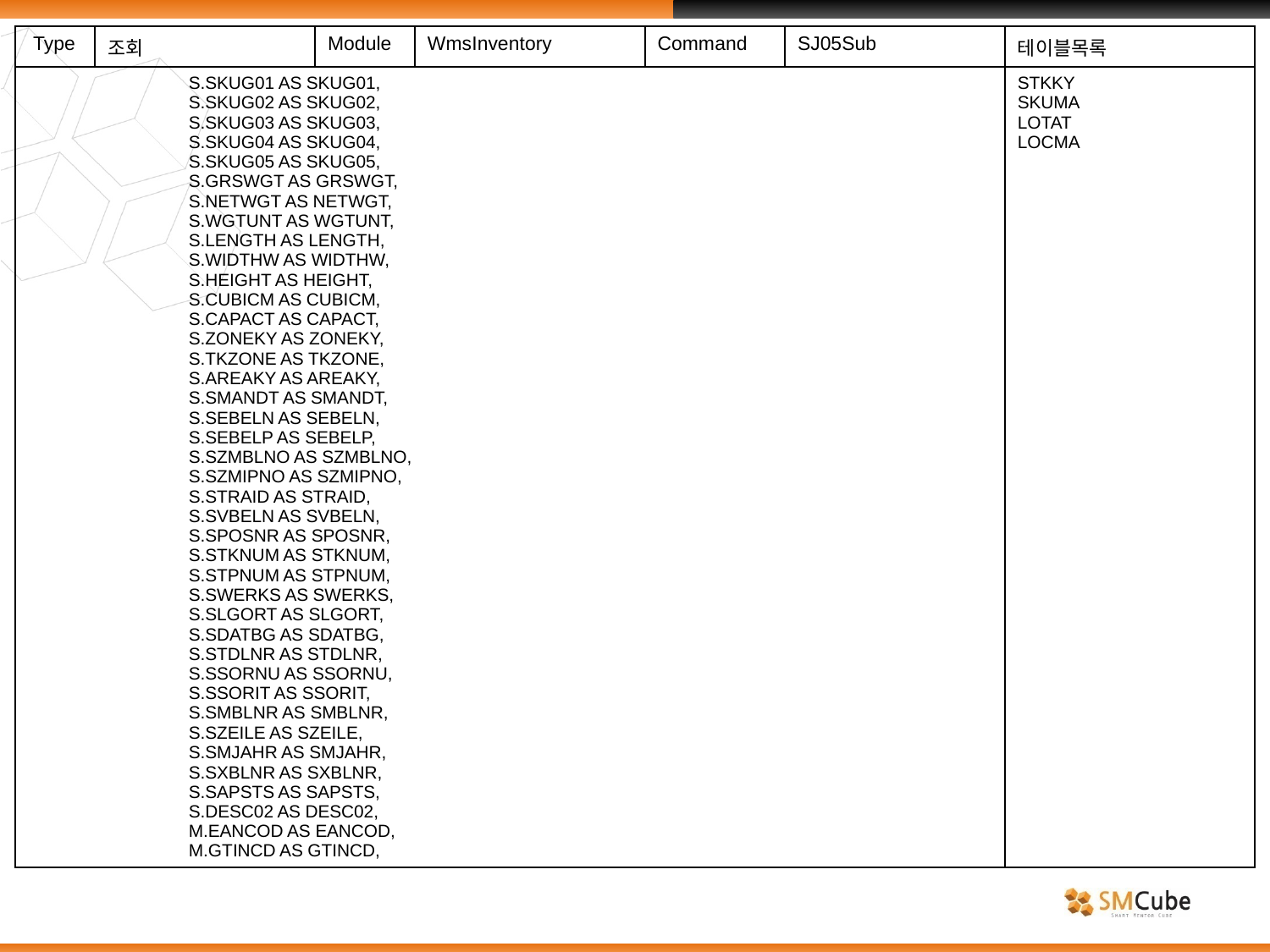

| Type | 조회 | Module | WmsInventory | Command | SJ05Sub | 테이블목록 |
| --- | --- | --- | --- | --- | --- | --- |
| S.SKUG01 AS SKUG01, S.SKUG02 AS SKUG02, S.SKUG03 AS SKUG03, S.SKUG04 AS SKUG04, S.SKUG05 AS SKUG05, S.GRSWGT AS GRSWGT, S.NETWGT AS NETWGT, S.WGTUNT AS WGTUNT, S.LENGTH AS LENGTH, S.WIDTHW AS WIDTHW, S.HEIGHT AS HEIGHT, S.CUBICM AS CUBICM, S.CAPACT AS CAPACT, S.ZONEKY AS ZONEKY, S.TKZONE AS TKZONE, S.AREAKY AS AREAKY, S.SMANDT AS SMANDT, S.SEBELN AS SEBELN, S.SEBELP AS SEBELP, S.SZMBLNO AS SZMBLNO, S.SZMIPNO AS SZMIPNO, S.STRAID AS STRAID, S.SVBELN AS SVBELN, S.SPOSNR AS SPOSNR, S.STKNUM AS STKNUM, S.STPNUM AS STPNUM, S.SWERKS AS SWERKS, S.SLGORT AS SLGORT, S.SDATBG AS SDATBG, S.STDLNR AS STDLNR, S.SSORNU AS SSORNU, S.SSORIT AS SSORIT, S.SMBLNR AS SMBLNR, S.SZEILE AS SZEILE, S.SMJAHR AS SMJAHR, S.SXBLNR AS SXBLNR, S.SAPSTS AS SAPSTS, S.DESC02 AS DESC02, M.EANCOD AS EANCOD, M.GTINCD AS GTINCD, |  |  |  |  |  | STKKY SKUMA LOTAT LOCMA |